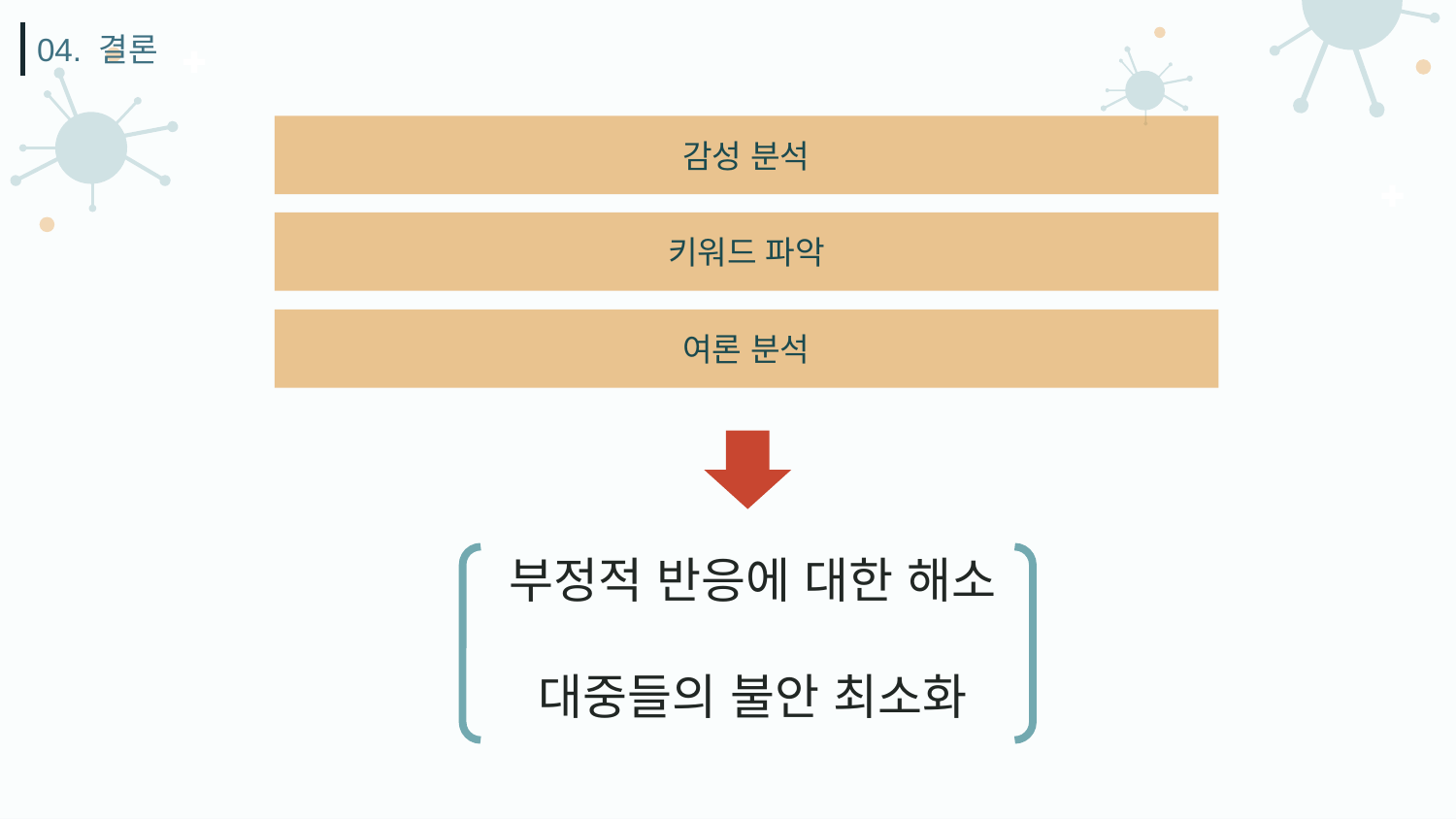

04. 결론
감성 분석
키워드 파악
여론 분석

부정적 반응에 대한 해소

대중들의 불안 최소화